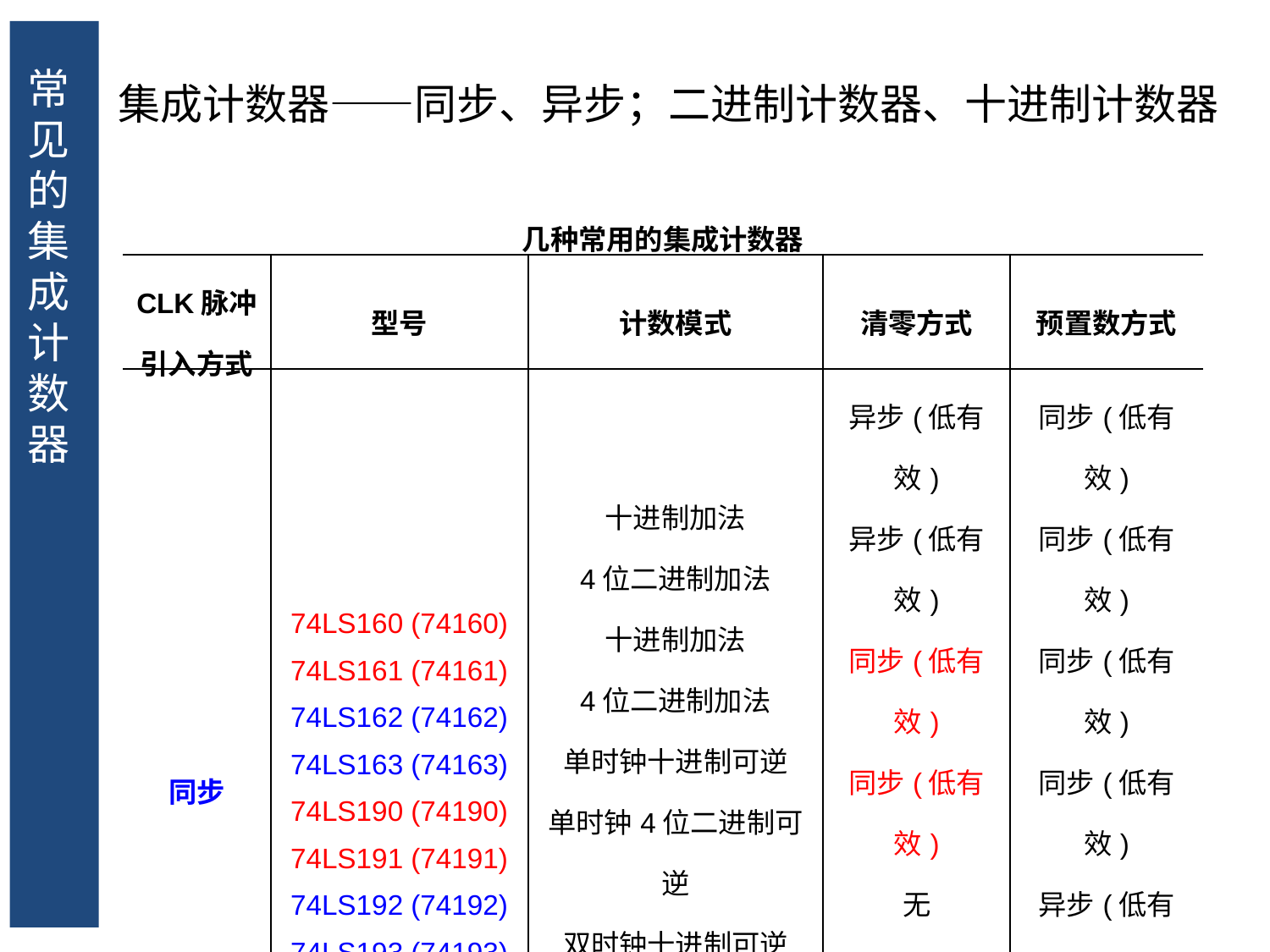

常见的集成计数器
集成计数器——同步、异步；二进制计数器、十进制计数器
| 几种常用的集成计数器 |  |  |  |  |
| --- | --- | --- | --- | --- |
| CLK脉冲引入方式 | 型号 | 计数模式 | 清零方式 | 预置数方式 |
| 同步 | 74LS160 (74160) 74LS161 (74161) 74LS162 (74162) 74LS163 (74163) 74LS190 (74190) 74LS191 (74191) 74LS192 (74192) 74LS193 (74193) | 十进制加法 4位二进制加法 十进制加法 4位二进制加法 单时钟十进制可逆 单时钟4位二进制可逆 双时钟十进制可逆 双时钟4位二进制可逆 | 异步(低有效) 异步(低有效) 同步(低有效) 同步(低有效) 无 无 异步(高有效) 异步(高有效) | 同步(低有效) 同步(低有效) 同步(低有效) 同步(低有效) 异步(低有效) 异步(低有效) 异步(低有效) 异步(低有效) |
| 异步 | 74LS290 (74290) 74LS293 (74293) | 二-五-十进制加法 二-八-十六进制加法 | 异步(高有效) 异步(高有效) | 无 无 |